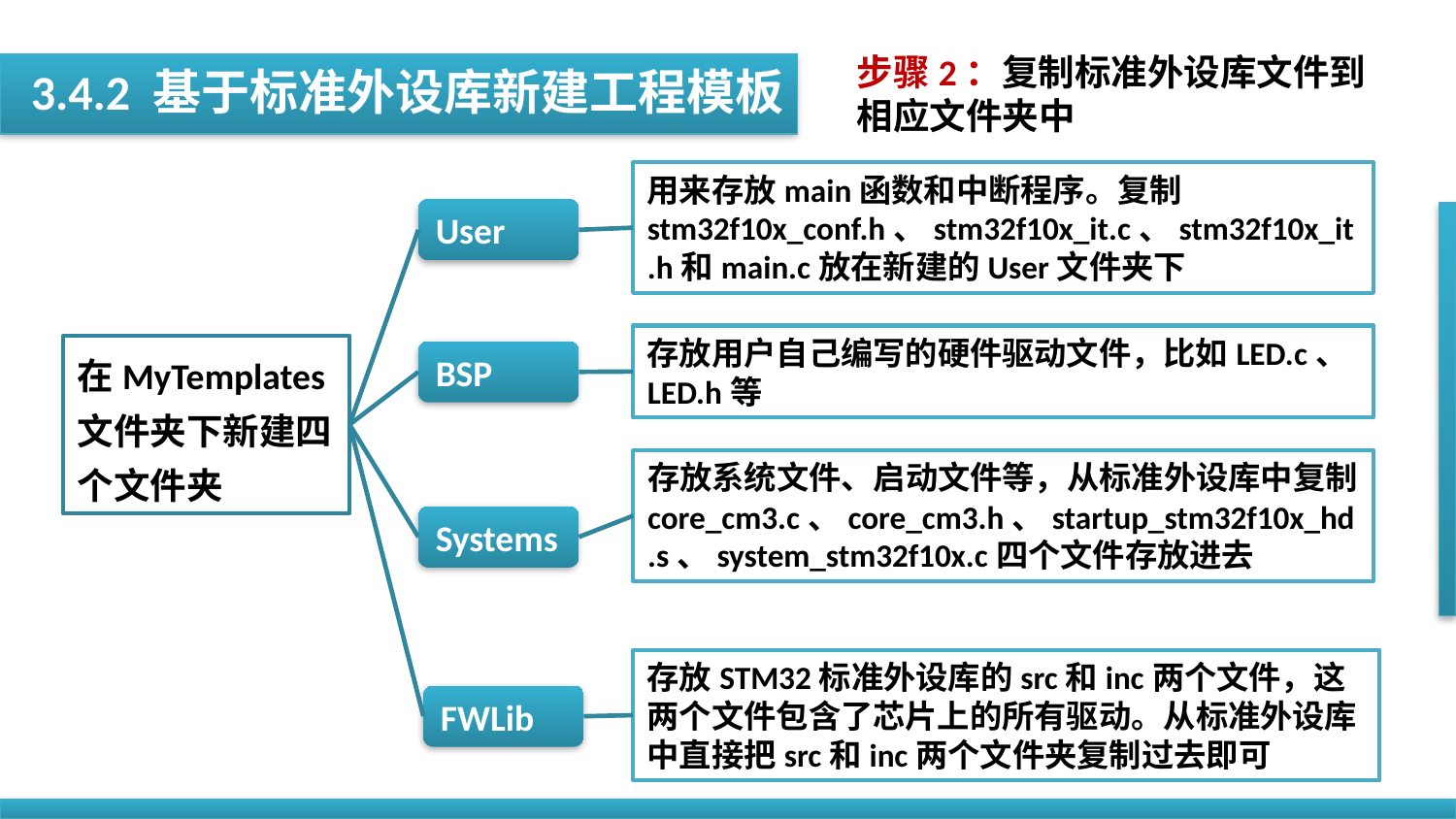

步骤2：复制标准外设库文件到相应文件夹中
 3.4.2 基于标准外设库新建工程模板

用来存放main函数和中断程序。复制stm32f10x_conf.h、stm32f10x_it.c、stm32f10x_it.h和main.c放在新建的User文件夹下
User
存放用户自己编写的硬件驱动文件，比如LED.c、LED.h等
在MyTemplates文件夹下新建四个文件夹
BSP
存放系统文件、启动文件等，从标准外设库中复制core_cm3.c、core_cm3.h、startup_stm32f10x_hd.s、system_stm32f10x.c四个文件存放进去
Systems
存放STM32标准外设库的src和inc两个文件，这两个文件包含了芯片上的所有驱动。从标准外设库中直接把src和inc两个文件夹复制过去即可
FWLib